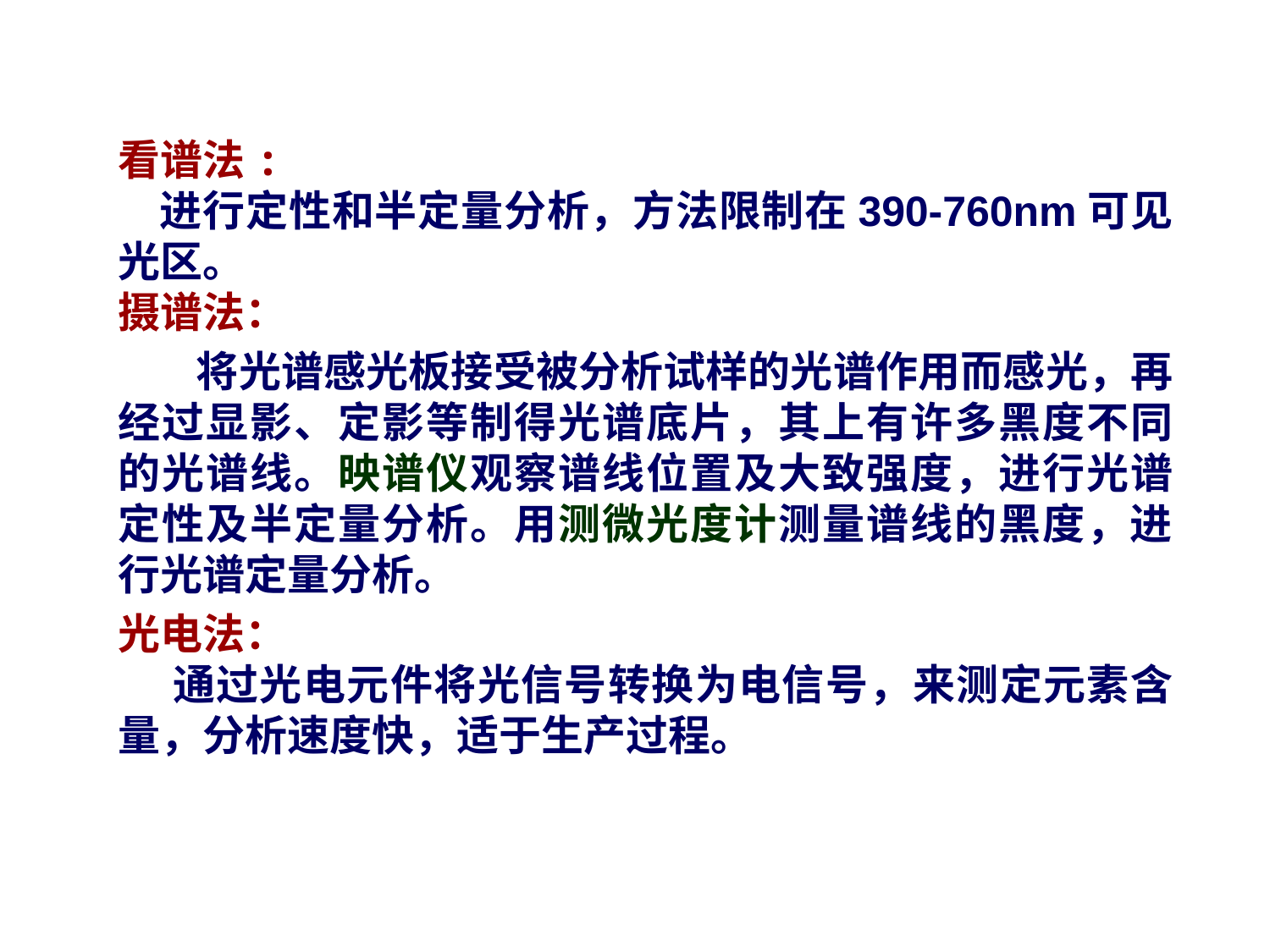

看谱法:
   进行定性和半定量分析，方法限制在390-760nm可见光区。
摄谱法：
       将光谱感光板接受被分析试样的光谱作用而感光，再经过显影、定影等制得光谱底片，其上有许多黑度不同的光谱线。映谱仪观察谱线位置及大致强度，进行光谱定性及半定量分析。用测微光度计测量谱线的黑度，进行光谱定量分析。
光电法：
    通过光电元件将光信号转换为电信号，来测定元素含量，分析速度快，适于生产过程。